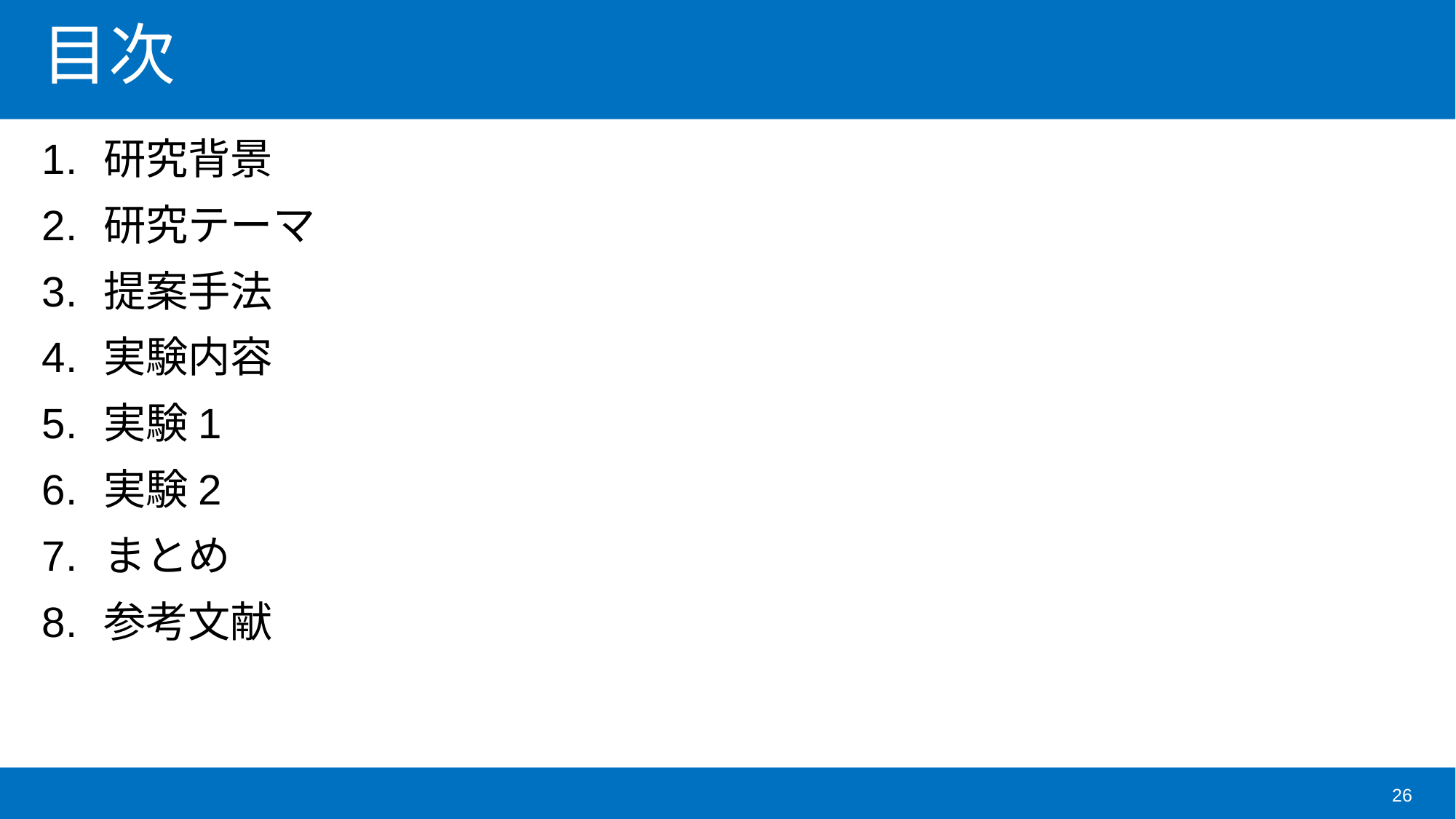

# 目次
研究背景
研究テーマ
提案手法
実験内容
実験1
実験2
まとめ
参考文献
26